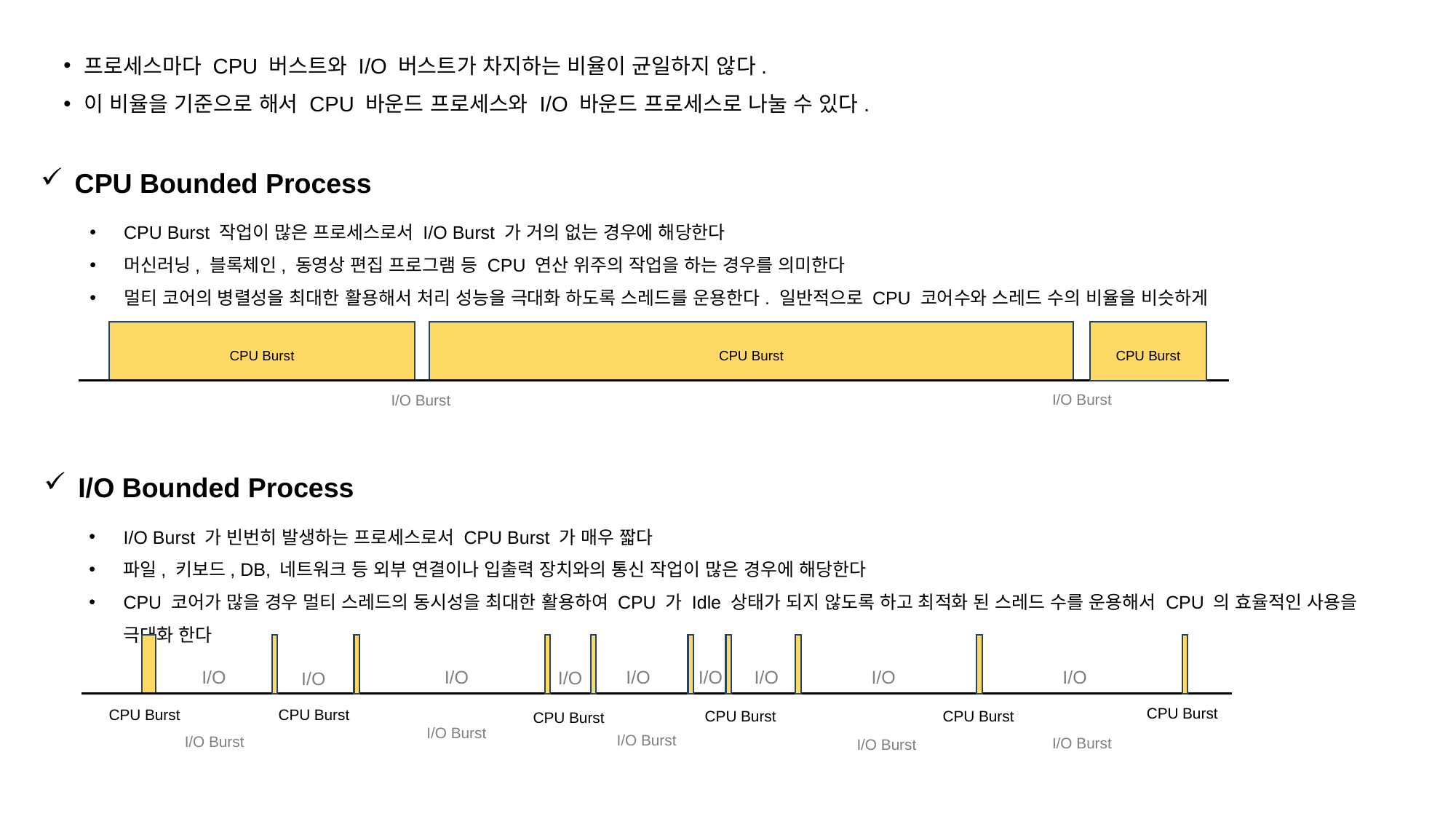

프로세스마다 CPU 버스트와 I/O 버스트가 차지하는 비율이 균일하지 않다.
이 비율을 기준으로 해서 CPU 바운드 프로세스와 I/O 바운드 프로세스로 나눌 수 있다.
CPU Bounded Process
CPU Burst 작업이 많은 프로세스로서 I/O Burst 가 거의 없는 경우에 해당한다
머신러닝, 블록체인, 동영상 편집 프로그램 등 CPU 연산 위주의 작업을 하는 경우를 의미한다
멀티 코어의 병렬성을 최대한 활용해서 처리 성능을 극대화 하도록 스레드를 운용한다. 일반적으로 CPU 코어수와 스레드 수의 비율을 비슷하게 설정한다
CPU Burst
CPU Burst
CPU Burst
I/O Burst
I/O Burst
I/O Bounded Process
I/O Burst 가 빈번히 발생하는 프로세스로서 CPU Burst 가 매우 짧다
파일, 키보드, DB, 네트워크 등 외부 연결이나 입출력 장치와의 통신 작업이 많은 경우에 해당한다
CPU 코어가 많을 경우 멀티 스레드의 동시성을 최대한 활용하여 CPU 가 Idle 상태가 되지 않도록 하고 최적화 된 스레드 수를 운용해서 CPU 의 효율적인 사용을 극대화 한다

I/O
I/O
I/O
I/O
I/O
I/O
I/O
I/O
I/O
CPU Burst
CPU Burst
CPU Burst
CPU Burst
CPU Burst
CPU Burst
I/O Burst
I/O Burst
I/O Burst
I/O Burst
I/O Burst